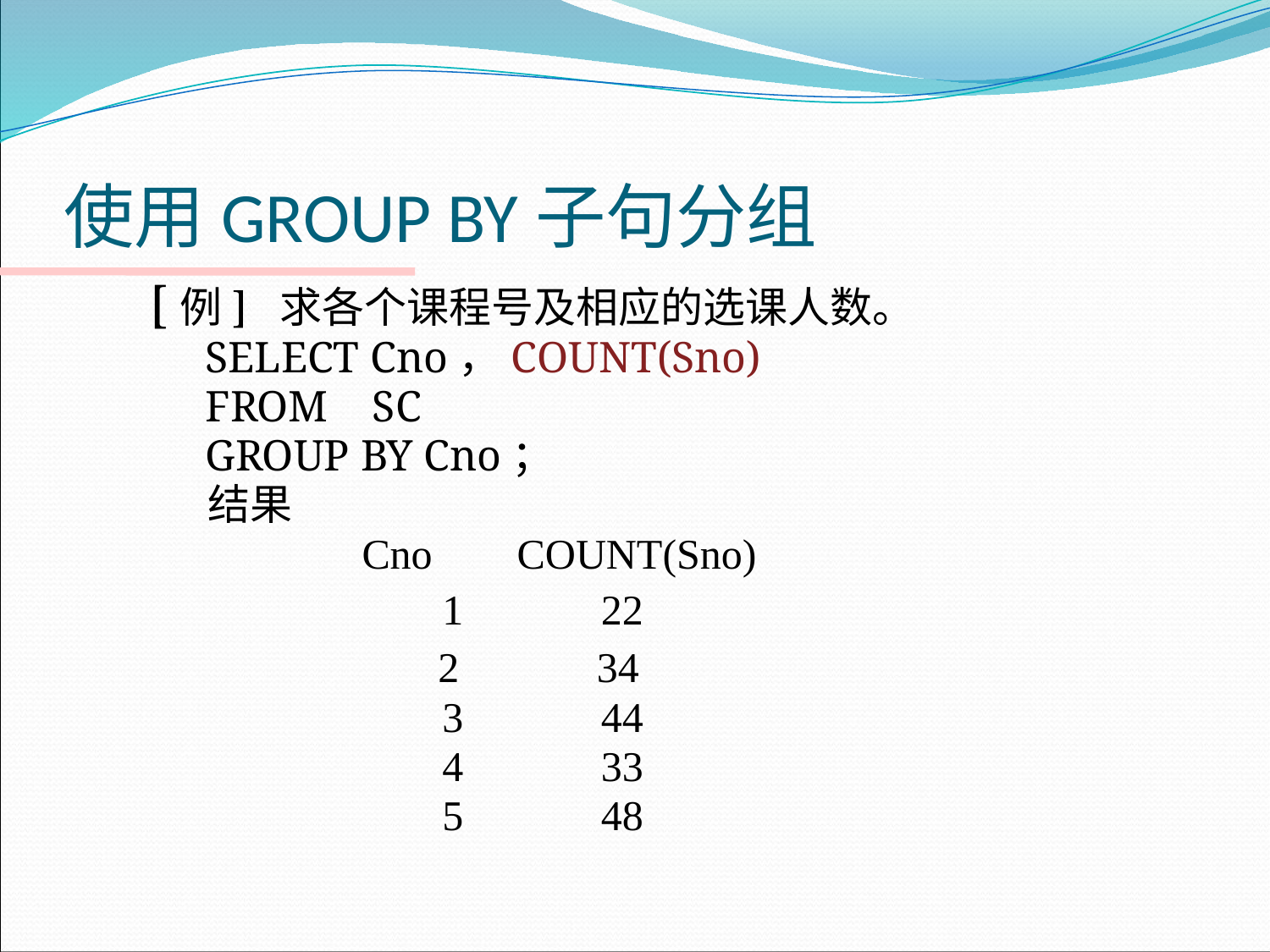

# 使用GROUP BY子句分组
[例]  求各个课程号及相应的选课人数。
     SELECT Cno，COUNT(Sno)
     FROM    SC
     GROUP BY Cno；
     结果
                    Cno        COUNT(Sno)
 			1             22
    	          2             34
     		3             44
  			4             33
       		5             48

282